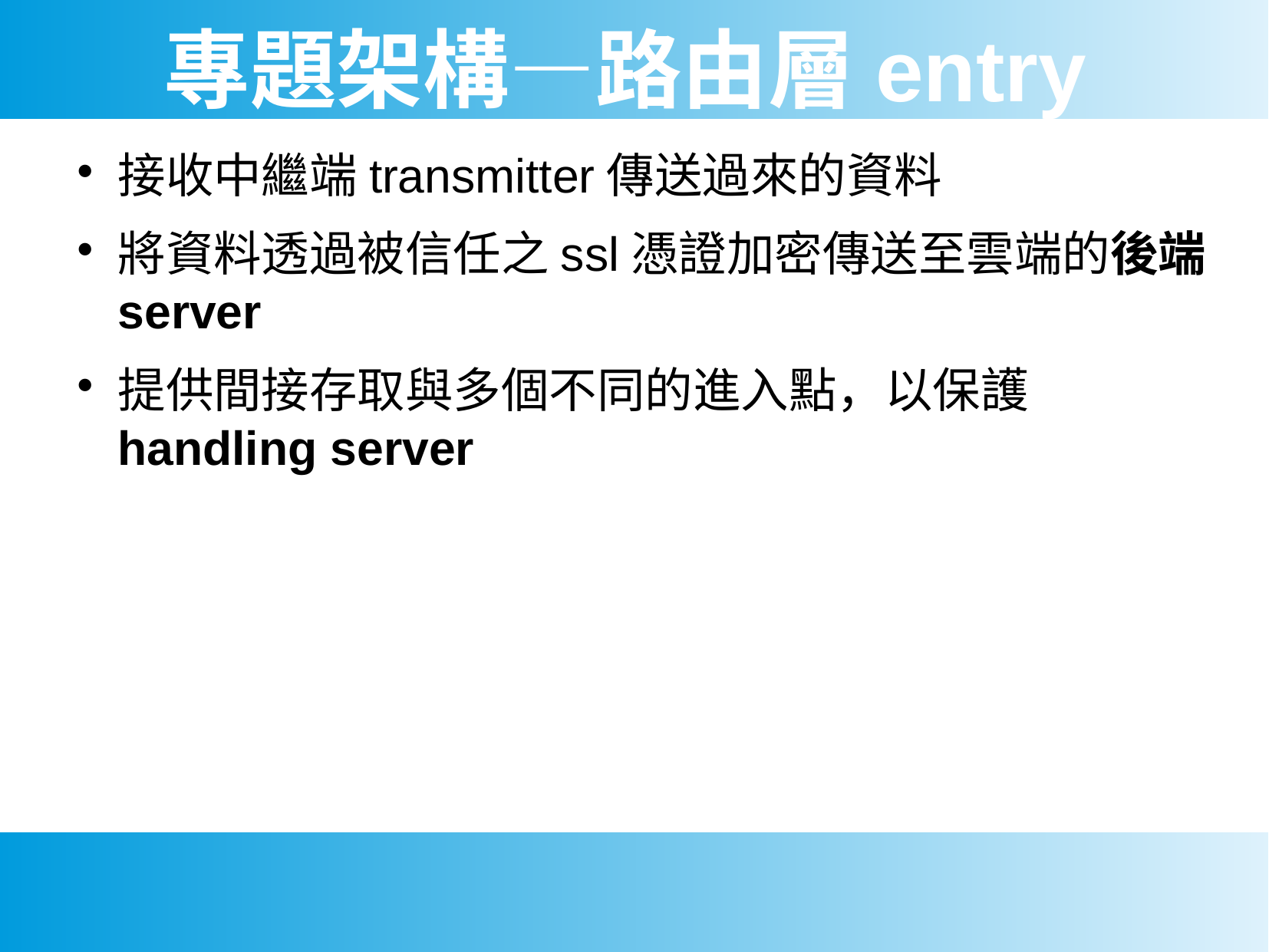

專題架構―路由層entry
接收中繼端transmitter傳送過來的資料
將資料透過被信任之ssl憑證加密傳送至雲端的後端server
提供間接存取與多個不同的進入點，以保護handling server